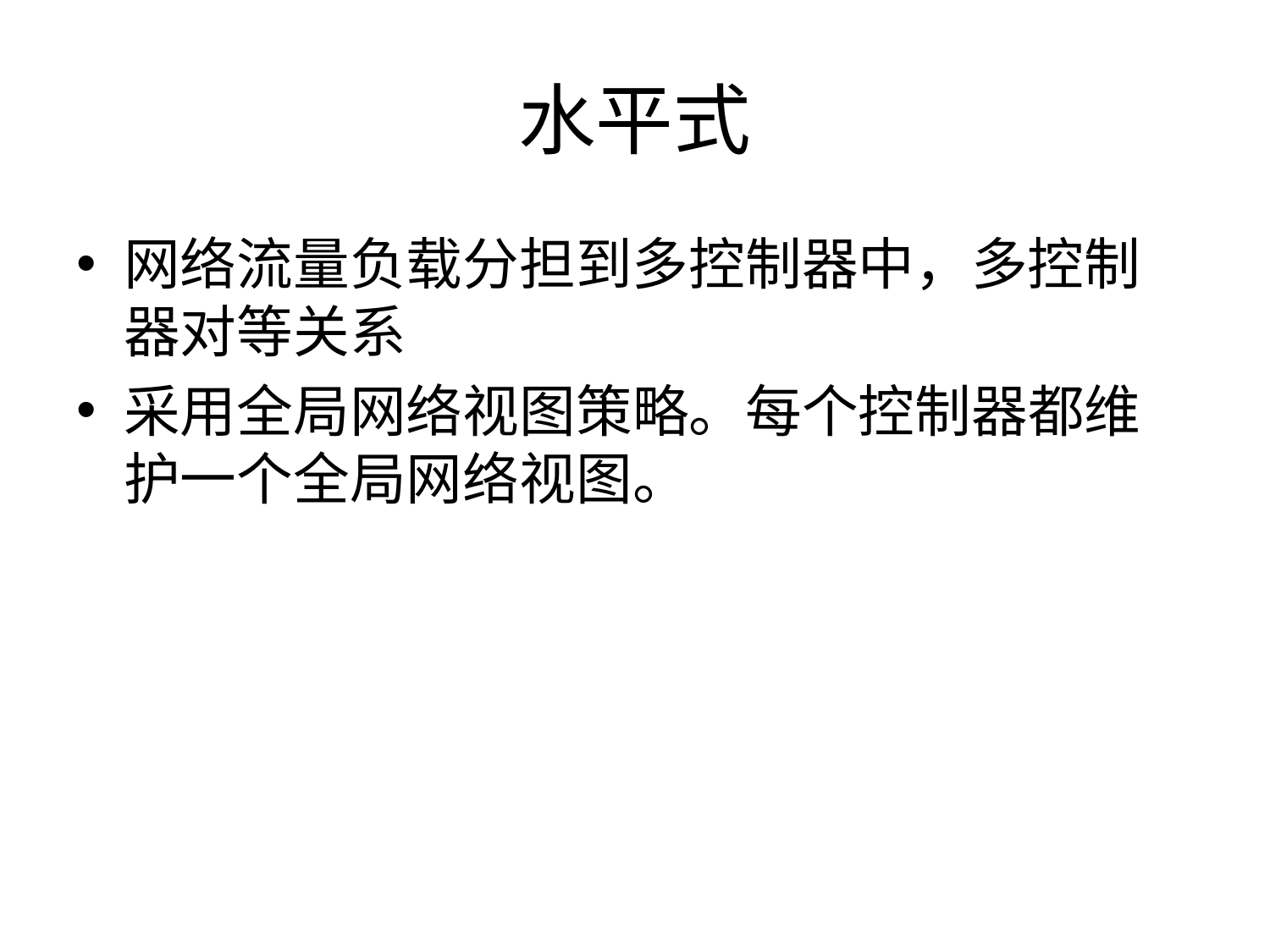

# 水平式
网络流量负载分担到多控制器中，多控制器对等关系
采用全局网络视图策略。每个控制器都维护一个全局网络视图。